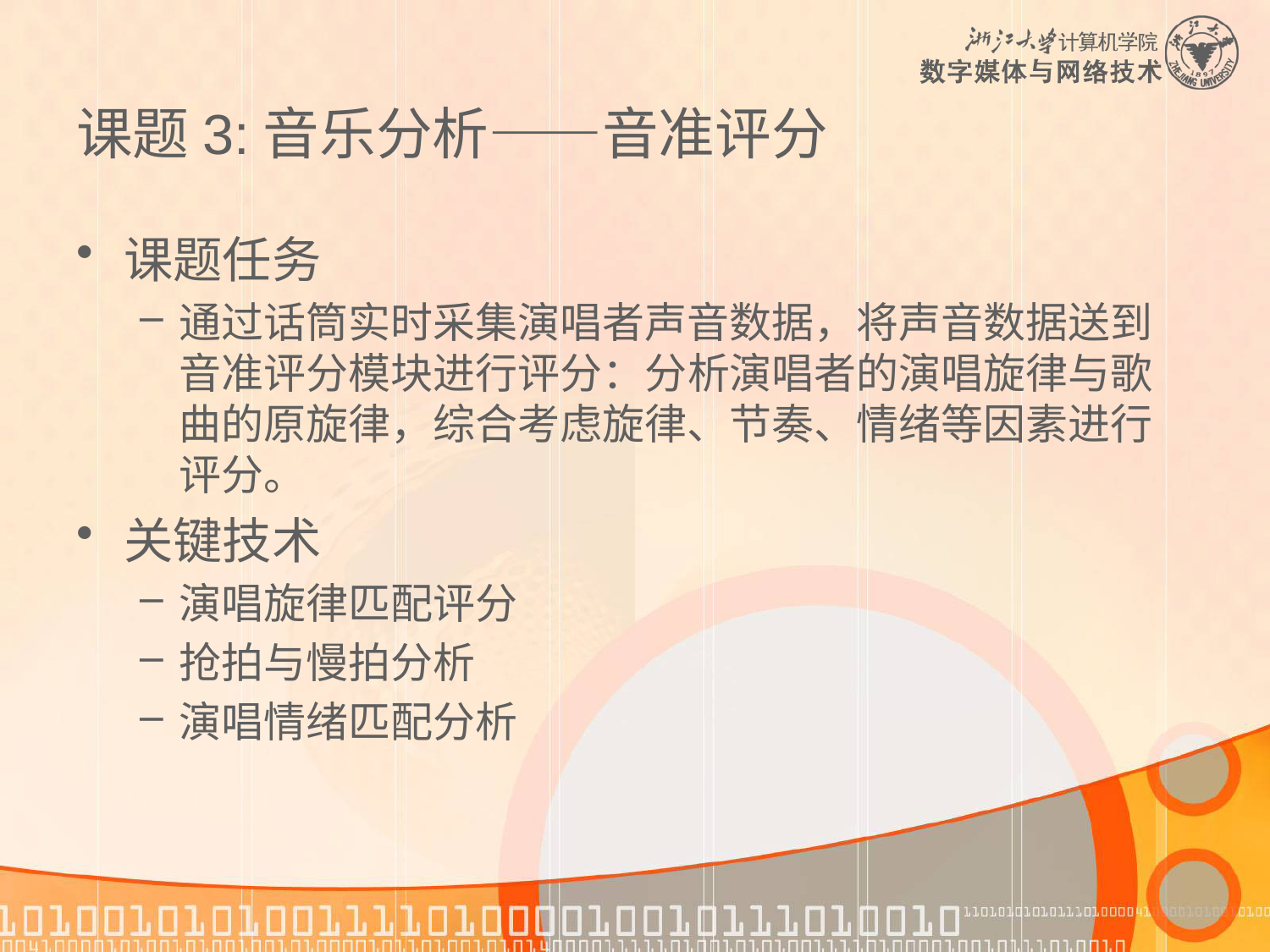

# 课题3:音乐分析——音准评分
课题任务
通过话筒实时采集演唱者声音数据，将声音数据送到音准评分模块进行评分：分析演唱者的演唱旋律与歌曲的原旋律，综合考虑旋律、节奏、情绪等因素进行评分。
关键技术
演唱旋律匹配评分
抢拍与慢拍分析
演唱情绪匹配分析